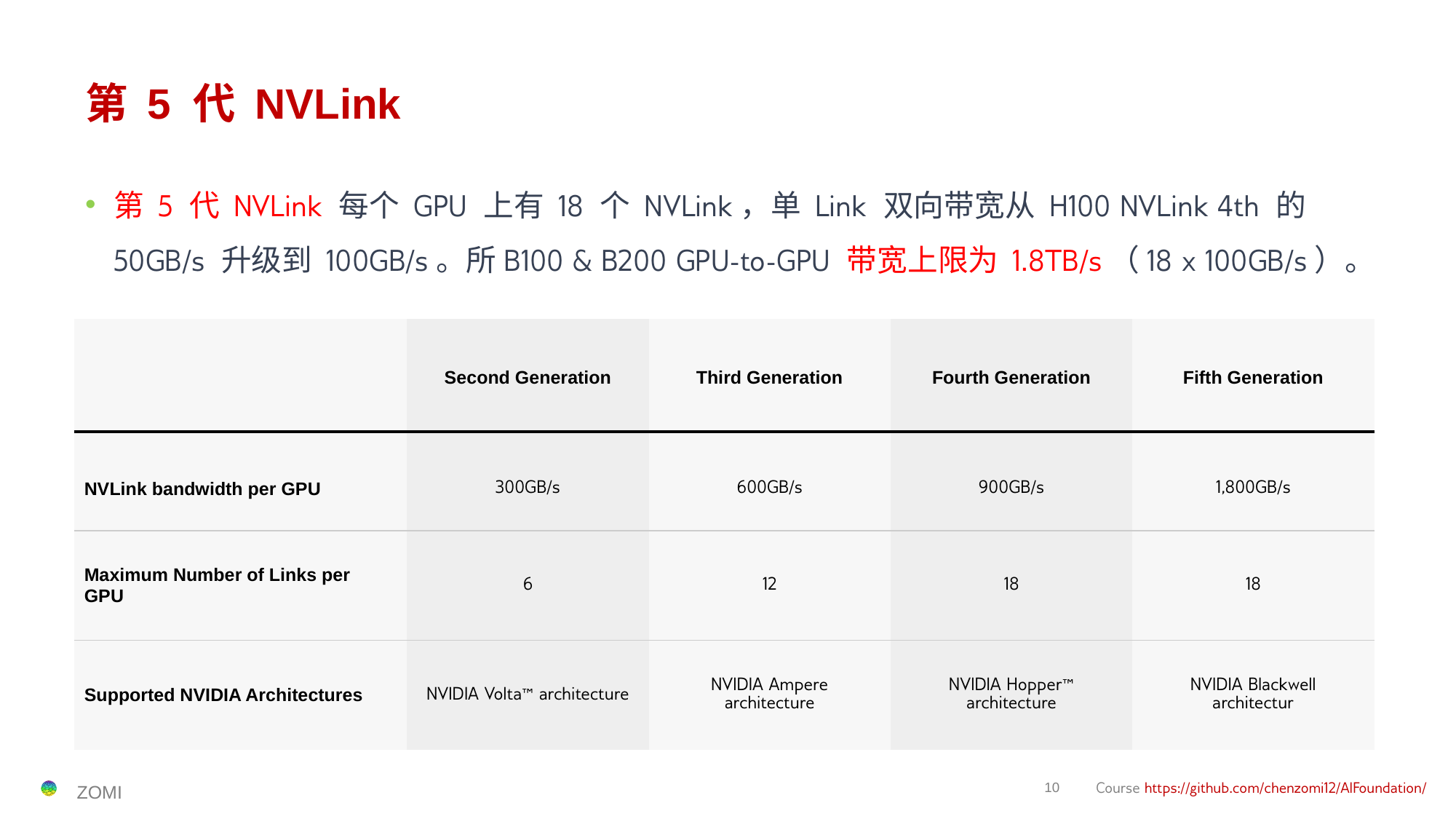

# 第 5 代 NVLink
第 5 代 NVLink 每个 GPU 上有 18 个 NVLink，单 Link 双向带宽从 H100 NVLink 4th 的 50GB/s 升级到 100GB/s。所B100 & B200 GPU-to-GPU 带宽上限为 1.8TB/s（18 x 100GB/s）。
|  | Second Generation | Third Generation | Fourth Generation | Fifth Generation |
| --- | --- | --- | --- | --- |
| NVLink bandwidth per GPU | 300GB/s | 600GB/s | 900GB/s | 1,800GB/s |
| Maximum Number of Links per GPU | 6 | 12 | 18 | 18 |
| Supported NVIDIA Architectures | NVIDIA Volta™ architecture | NVIDIA Ampere architecture | NVIDIA Hopper™ architecture | NVIDIA Blackwell architectur |